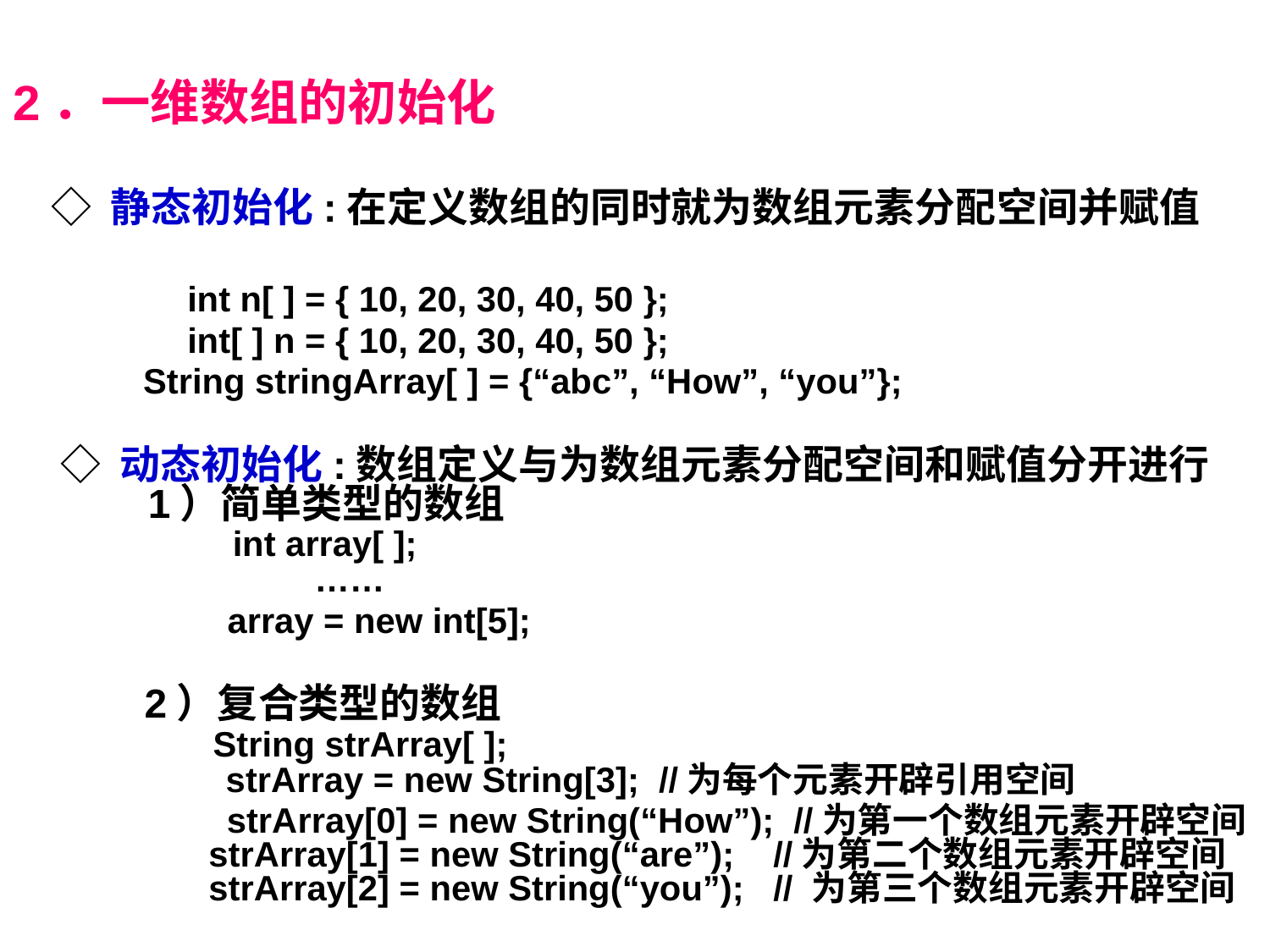

2．一维数组的初始化
   ◇ 静态初始化:在定义数组的同时就为数组元素分配空间并赋值
　		int n[ ] = { 10, 20, 30, 40, 50 };
  		int[ ] n = { 10, 20, 30, 40, 50 };
　　　  String stringArray[ ] = {“abc”, “How”, “you”};
◇ 动态初始化:数组定义与为数组元素分配空间和赋值分开进行
　    1）简单类型的数组
　　　　int array[ ];
		……
  　　　　     array = new int[5];
　	        2）复合类型的数组
　           String strArray[ ];
                 strArray = new String[3];  //为每个元素开辟引用空间
                      strArray[0] = new String(“How”);  //为第一个数组元素开辟空间
　             strArray[1] = new String(“are”);    //为第二个数组元素开辟空间
　             strArray[2] = new String(“you”);   // 为第三个数组元素开辟空间